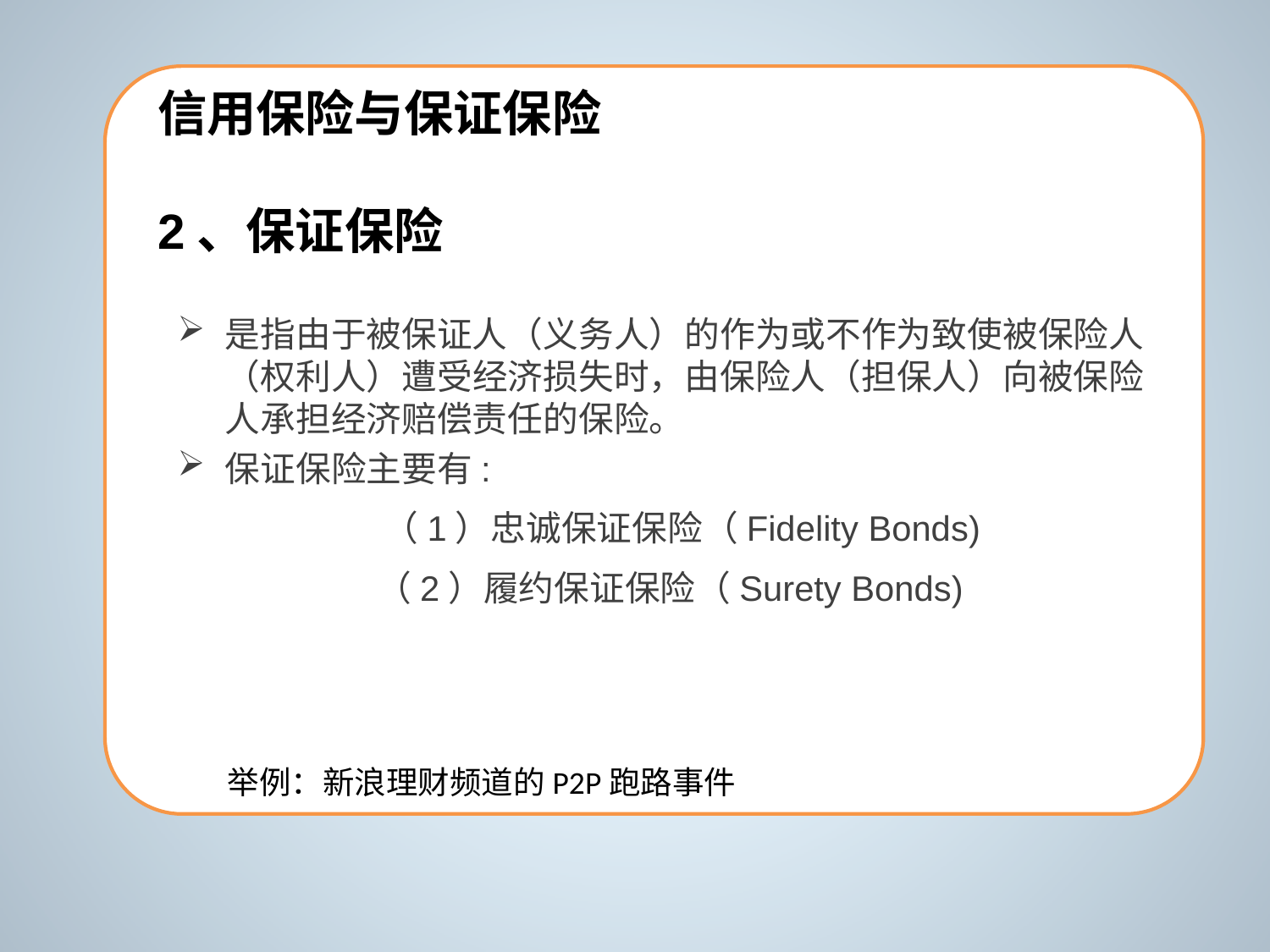

信用保险与保证保险

2、保证保险
是指由于被保证人（义务人）的作为或不作为致使被保险人（权利人）遭受经济损失时，由保险人（担保人）向被保险人承担经济赔偿责任的保险。
保证保险主要有:
  （1）忠诚保证保险（Fidelity Bonds)
（2）履约保证保险（Surety Bonds)

举例：新浪理财频道的P2P跑路事件